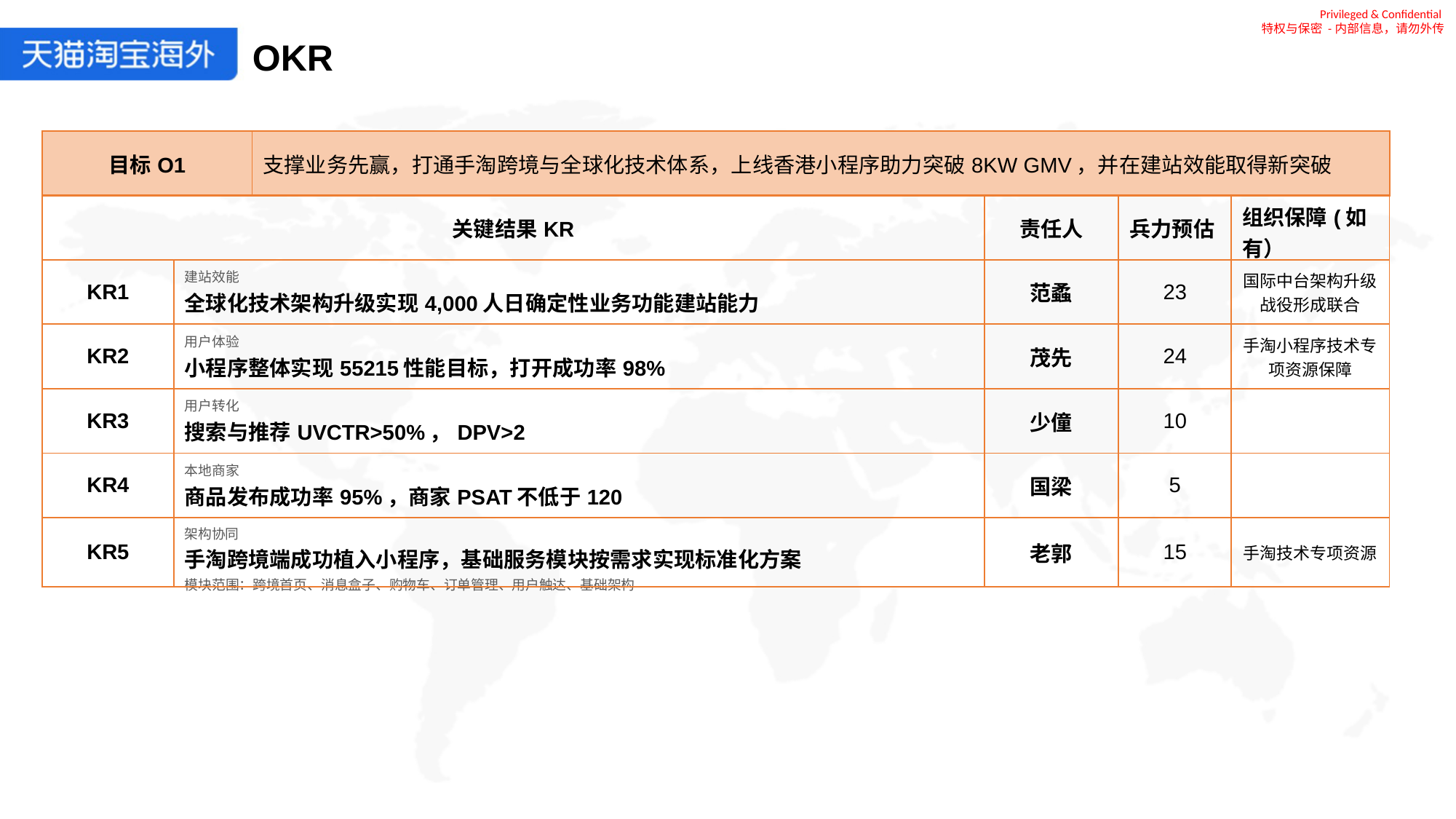

Privileged & Confidential
特权与保密 -内部信息，请勿外传
OKR
| 目标O1 | 支撑业务先赢，打通手淘跨境与全球化技术体系，上线香港小程序助力突破8KW GMV，并在建站效能取得新突破 |
| --- | --- |
| 关键结果KR |  | 责任人 | 兵力预估 | 组织保障(如有） |
| --- | --- | --- | --- | --- |
| KR1 | 建站效能 全球化技术架构升级实现4,000人日确定性业务功能建站能力 | 范蟊 | 23 | 国际中台架构升级战役形成联合 |
| KR2 | 用户体验 小程序整体实现55215性能目标，打开成功率98% | 茂先 | 24 | 手淘小程序技术专项资源保障 |
| KR3 | 用户转化 搜索与推荐UVCTR>50%，DPV>2 | 少僮 | 10 |  |
| KR4 | 本地商家 商品发布成功率95%，商家PSAT不低于120 | 国梁 | 5 |  |
| KR5 | 架构协同 手淘跨境端成功植入小程序，基础服务模块按需求实现标准化方案 模块范围：跨境首页、消息盒子、购物车、订单管理、用户触达、基础架构 | 老郭 | 15 | 手淘技术专项资源 |